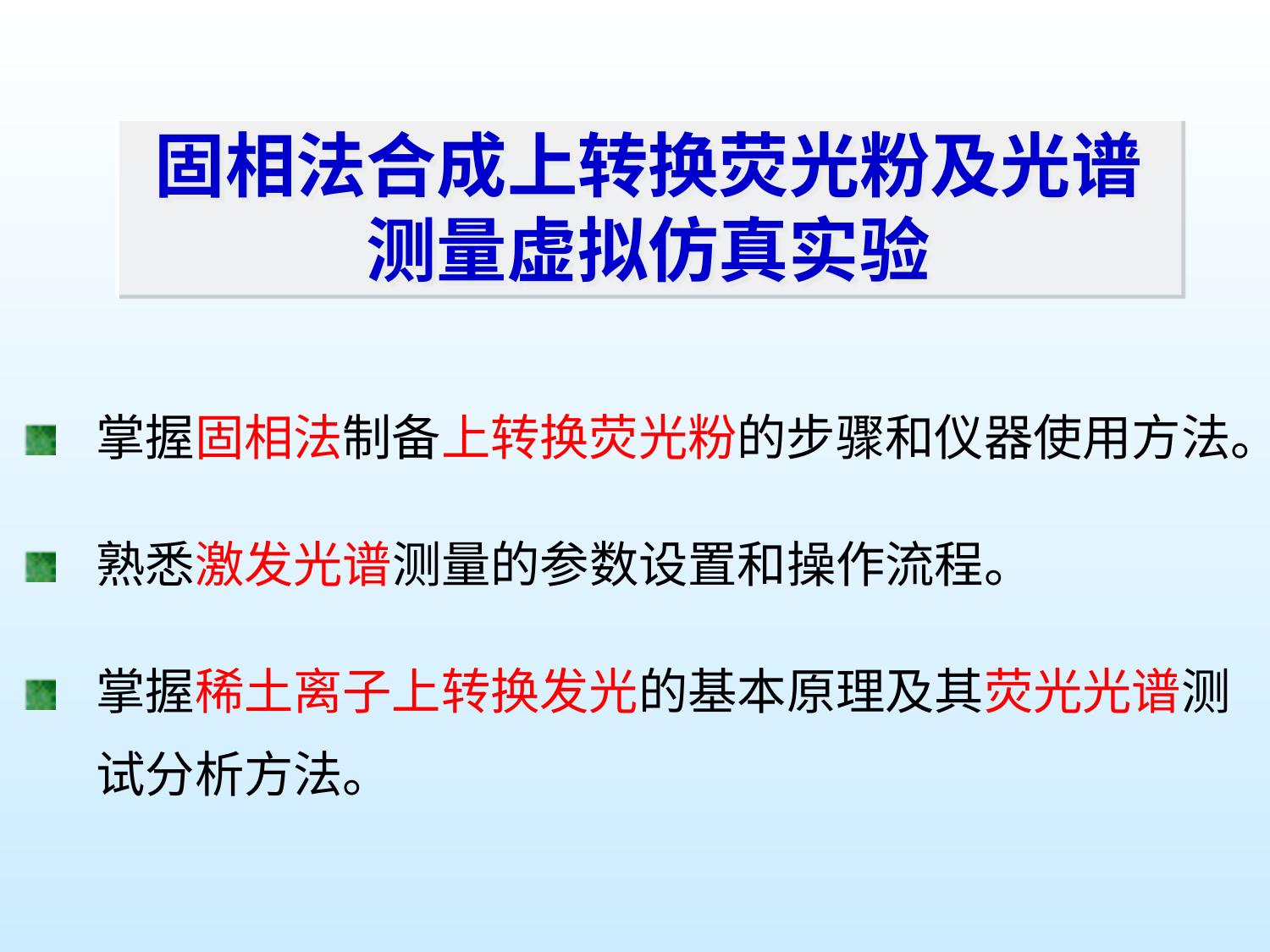

固相法合成上转换荧光粉及光谱测量虚拟仿真实验
掌握固相法制备上转换荧光粉的步骤和仪器使用方法。
熟悉激发光谱测量的参数设置和操作流程。
掌握稀土离子上转换发光的基本原理及其荧光光谱测试分析方法。